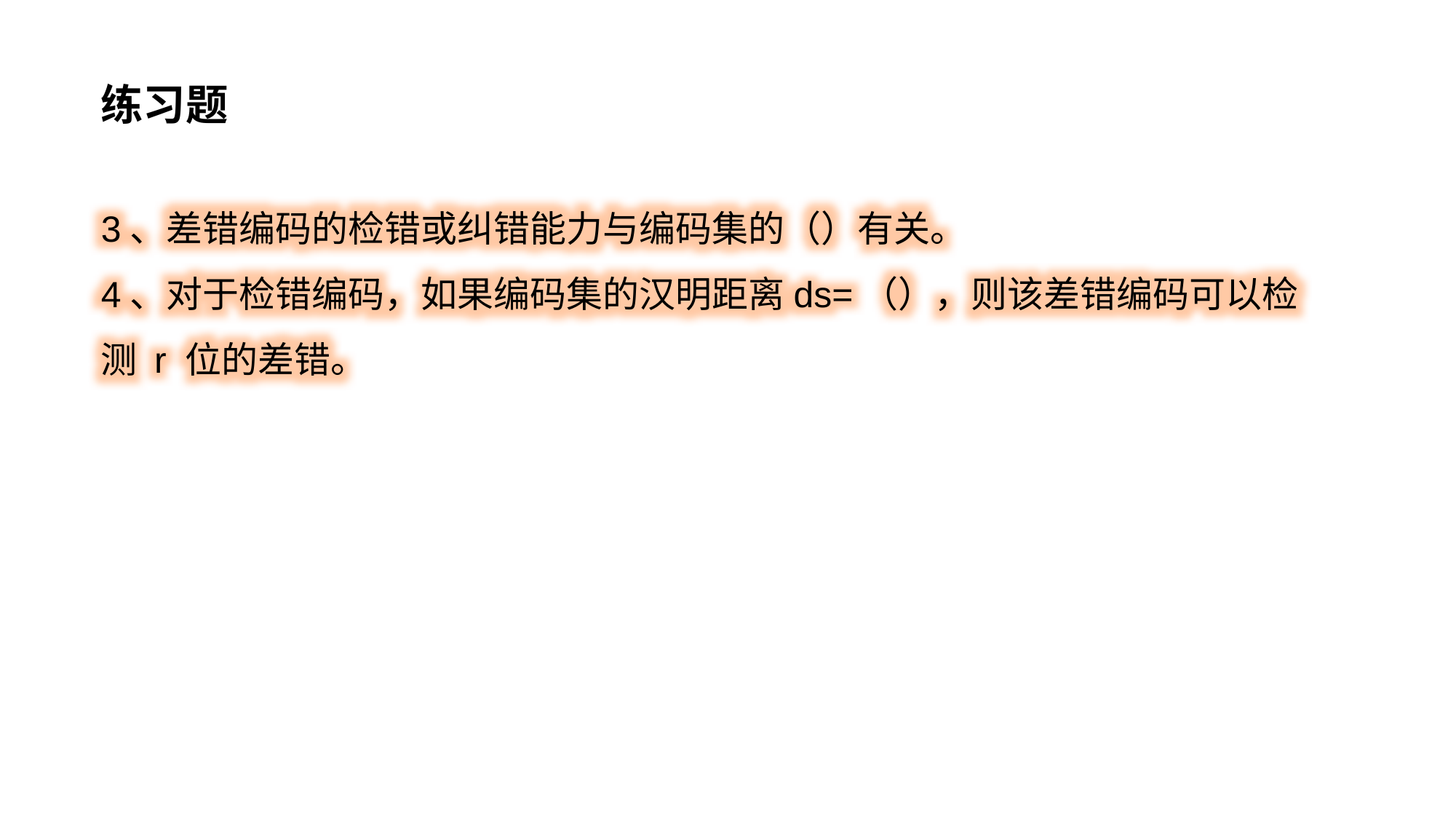

练习题
3、差错编码的检错或纠错能力与编码集的（）有关。
4、对于检错编码，如果编码集的汉明距离ds=（），则该差错编码可以检测 r 位的差错。